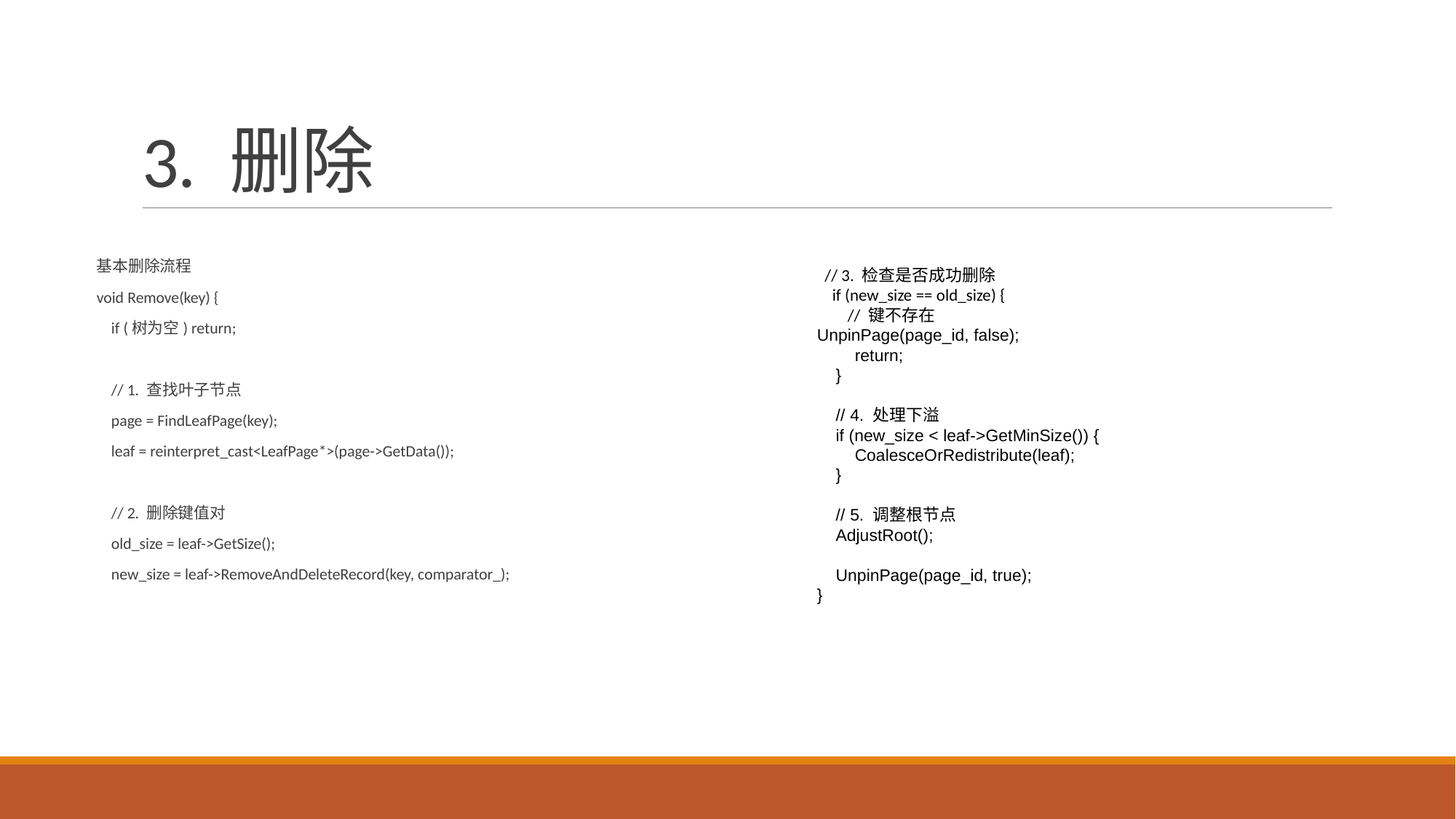

# 3. 删除
基本删除流程
void Remove(key) {
    if (树为空) return;

    // 1. 查找叶子节点
    page = FindLeafPage(key);
    leaf = reinterpret_cast<LeafPage*>(page->GetData());

    // 2. 删除键值对
    old_size = leaf->GetSize();
    new_size = leaf->RemoveAndDeleteRecord(key, comparator_);

  // 3. 检查是否成功删除
    if (new_size == old_size) {
        // 键不存在
UnpinPage(page_id, false);
        return;
    }

    // 4. 处理下溢
    if (new_size < leaf->GetMinSize()) {
        CoalesceOrRedistribute(leaf);
    }

    // 5. 调整根节点
    AdjustRoot();

    UnpinPage(page_id, true);
}